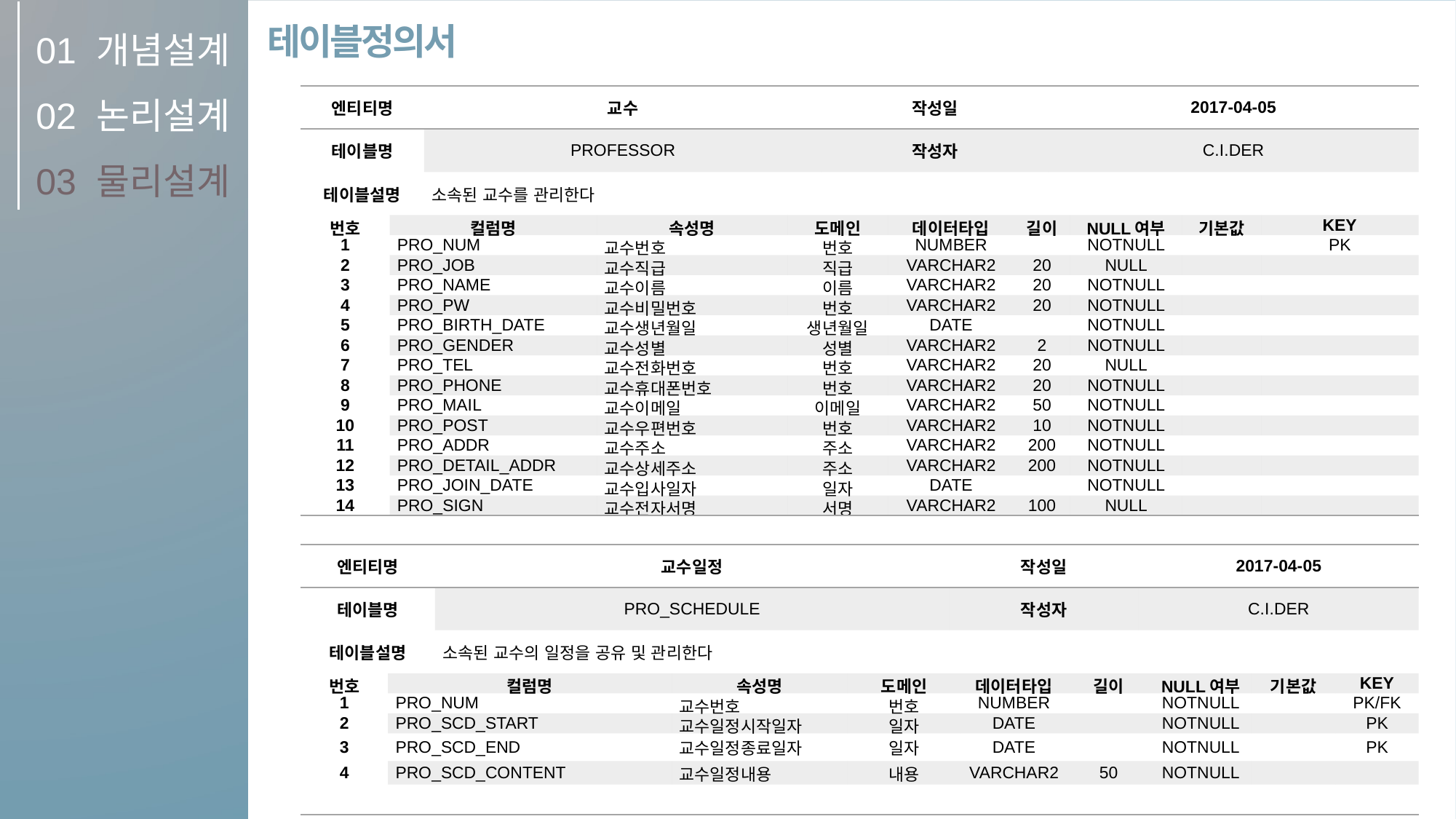

01
02
03
개념설계
논리설계
물리설계

테이블정의서
| 엔티티명 |  | 교수 |  |  | 작성일 |  |  | 2017-04-05 |  |  |  |
| --- | --- | --- | --- | --- | --- | --- | --- | --- | --- | --- | --- |
| 테이블명 |  | PROFESSOR |  |  | 작성자 |  |  | C.I.DER |  |  |  |
| 테이블설명 |  | 소속된 교수를 관리한다 |  |  |  |  |  |  |  |  |  |
| 번호 | 컬럼명 |  | 속성명 | 도메인 |  | 데이터타입 | 길이 |  | NULL여부 | 기본값 | KEY |
| 1 | PRO\_NUM |  | 교수번호 | 번호 |  | NUMBER |  |  | NOTNULL |  | PK |
| 2 | PRO\_JOB |  | 교수직급 | 직급 |  | VARCHAR2 | 20 |  | NULL |  |  |
| 3 | PRO\_NAME |  | 교수이름 | 이름 |  | VARCHAR2 | 20 |  | NOTNULL |  |  |
| 4 | PRO\_PW |  | 교수비밀번호 | 번호 |  | VARCHAR2 | 20 |  | NOTNULL |  |  |
| 5 | PRO\_BIRTH\_DATE |  | 교수생년월일 | 생년월일 |  | DATE |  |  | NOTNULL |  |  |
| 6 | PRO\_GENDER |  | 교수성별 | 성별 |  | VARCHAR2 | 2 |  | NOTNULL |  |  |
| 7 | PRO\_TEL |  | 교수전화번호 | 번호 |  | VARCHAR2 | 20 |  | NULL |  |  |
| 8 | PRO\_PHONE |  | 교수휴대폰번호 | 번호 |  | VARCHAR2 | 20 |  | NOTNULL |  |  |
| 9 | PRO\_MAIL |  | 교수이메일 | 이메일 |  | VARCHAR2 | 50 |  | NOTNULL |  |  |
| 10 | PRO\_POST |  | 교수우편번호 | 번호 |  | VARCHAR2 | 10 |  | NOTNULL |  |  |
| 11 | PRO\_ADDR |  | 교수주소 | 주소 |  | VARCHAR2 | 200 |  | NOTNULL |  |  |
| 12 | PRO\_DETAIL\_ADDR |  | 교수상세주소 | 주소 |  | VARCHAR2 | 200 |  | NOTNULL |  |  |
| 13 | PRO\_JOIN\_DATE |  | 교수입사일자 | 일자 |  | DATE |  |  | NOTNULL |  |  |
| 14 | PRO\_SIGN |  | 교수전자서명 | 서명 |  | VARCHAR2 | 100 |  | NULL |  |  |
| 엔티티명 |  | 교수일정 |  |  | 작성일 |  |  | 2017-04-05 |  |  |  |
| --- | --- | --- | --- | --- | --- | --- | --- | --- | --- | --- | --- |
| 테이블명 |  | PRO\_SCHEDULE |  |  | 작성자 |  |  | C.I.DER |  |  |  |
| 테이블설명 |  | 소속된 교수의 일정을 공유 및 관리한다 |  |  |  |  |  |  |  |  |  |
| 번호 | 컬럼명 |  | 속성명 | 도메인 |  | 데이터타입 | 길이 |  | NULL여부 | 기본값 | KEY |
| 1 | PRO\_NUM |  | 교수번호 | 번호 |  | NUMBER |  |  | NOTNULL |  | PK/FK |
| 2 | PRO\_SCD\_START |  | 교수일정시작일자 | 일자 |  | DATE |  |  | NOTNULL |  | PK |
| 3 | PRO\_SCD\_END |  | 교수일정종료일자 | 일자 |  | DATE |  |  | NOTNULL |  | PK |
| 4 | PRO\_SCD\_CONTENT |  | 교수일정내용 | 내용 |  | VARCHAR2 | 50 |  | NOTNULL |  |  |
|  |  |  |  |  |  |  |  |  |  |  |  |